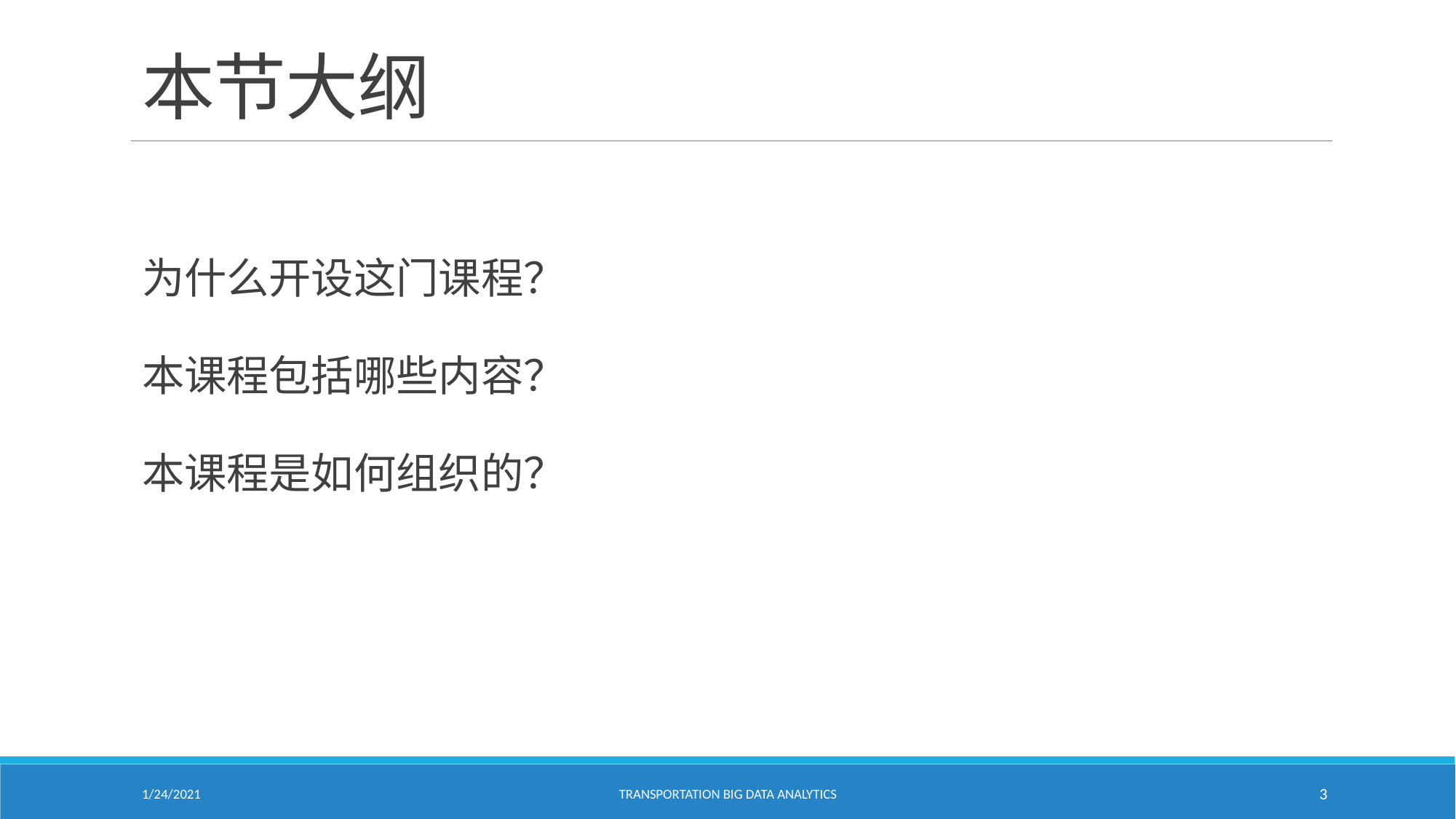

# 本节大纲

为什么开设这门课程？
本课程包括哪些内容？
本课程是如何组织的？

1/24/2021
Transportation Big Data Analytics
3